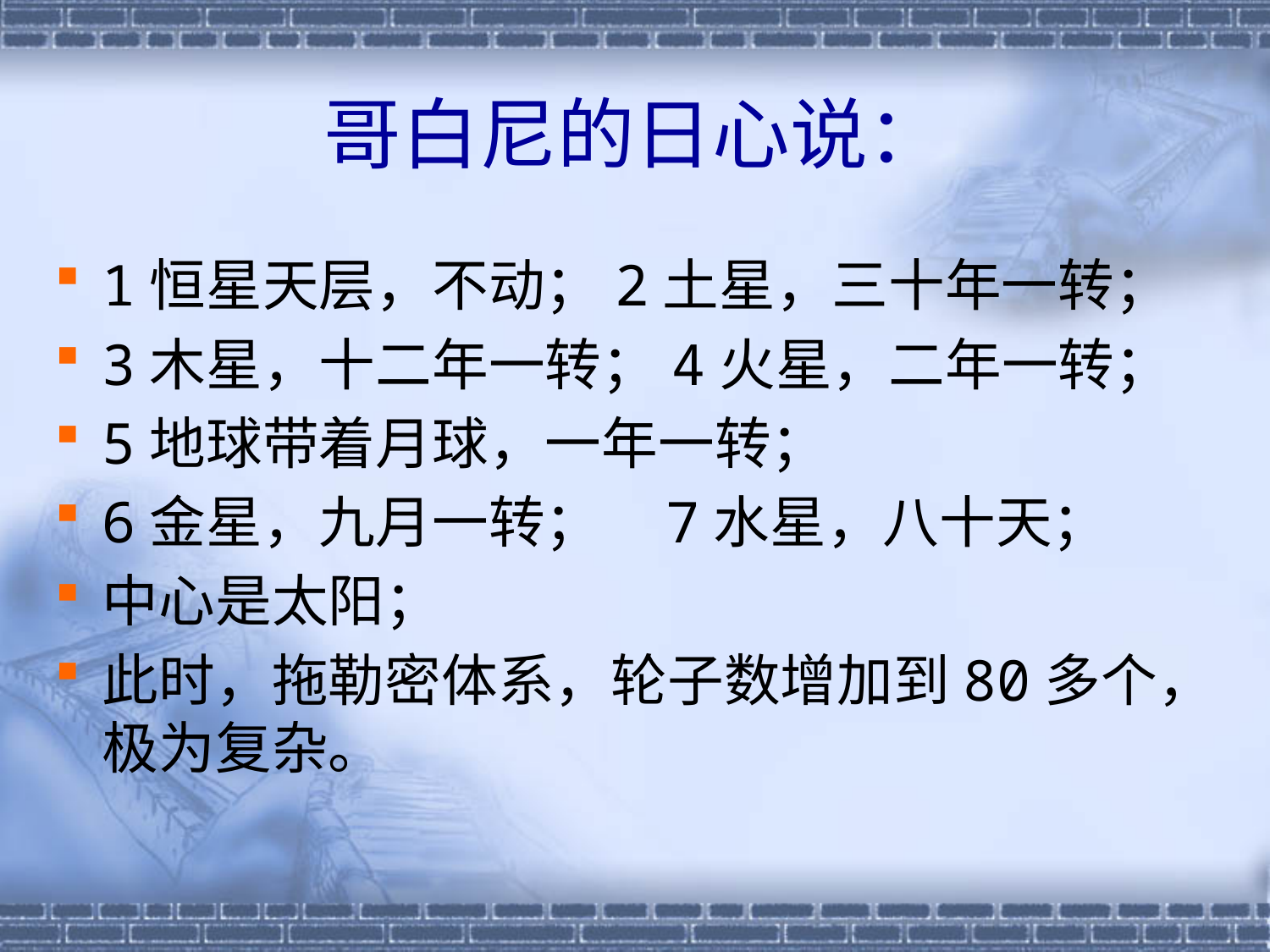

哥白尼的日心说：
1恒星天层，不动；2土星，三十年一转；
3木星，十二年一转；4火星，二年一转；
5地球带着月球，一年一转；
6金星，九月一转；    7水星，八十天；
中心是太阳；
此时，拖勒密体系，轮子数增加到80多个，极为复杂。